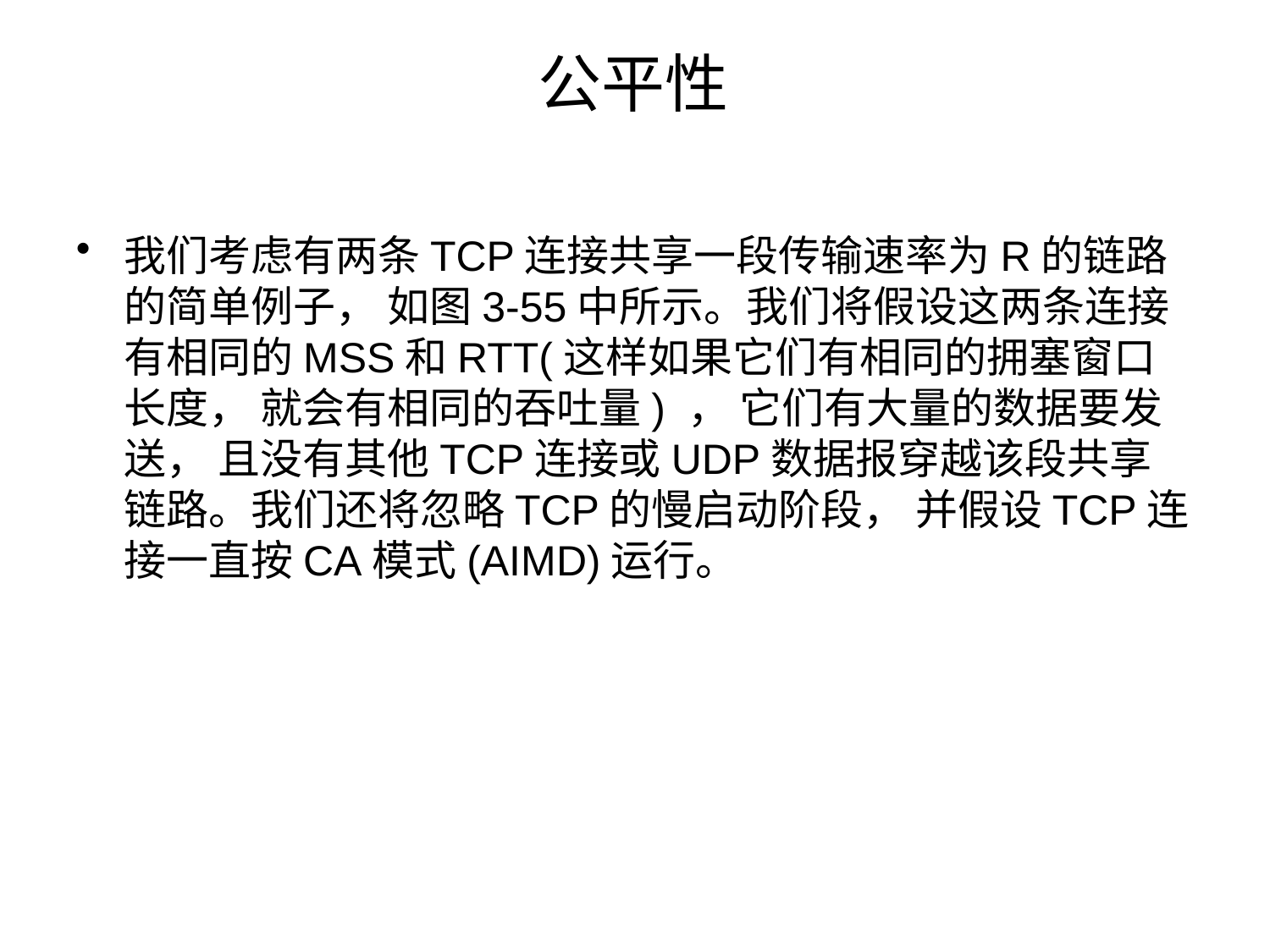

# 公平性
我们考虑有两条TCP连接共享一段传输速率为R的链路的简单例子， 如图3-55中所示。我们将假设这两条连接有相同的MSS和RTT(这样如果它们有相同的拥塞窗口长度， 就会有相同的吞吐量) ， 它们有大量的数据要发送， 且没有其他TCP连接或UDP数据报穿越该段共享链路。我们还将忽略TCP的慢启动阶段， 并假设TCP连接一直按CA模式(AIMD)运行。